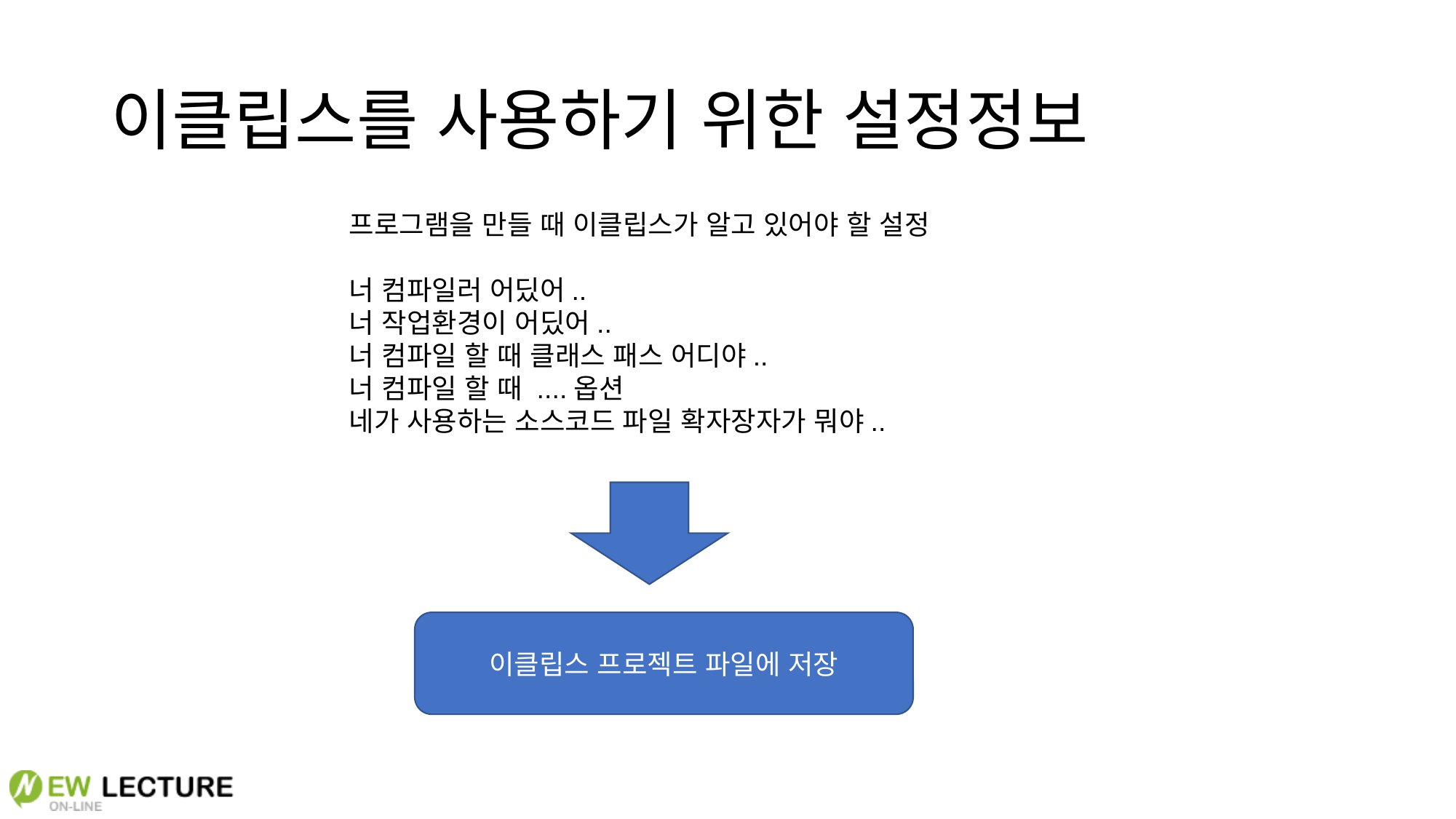

# 이클립스를 사용하기 위한 설정정보
프로그램을 만들 때 이클립스가 알고 있어야 할 설정

너 컴파일러 어딨어..
너 작업환경이 어딨어..
너 컴파일 할 때 클래스 패스 어디야..
너 컴파일 할 때 ....옵션
네가 사용하는 소스코드 파일 확자장자가 뭐야..

이클립스 프로젝트 파일에 저장